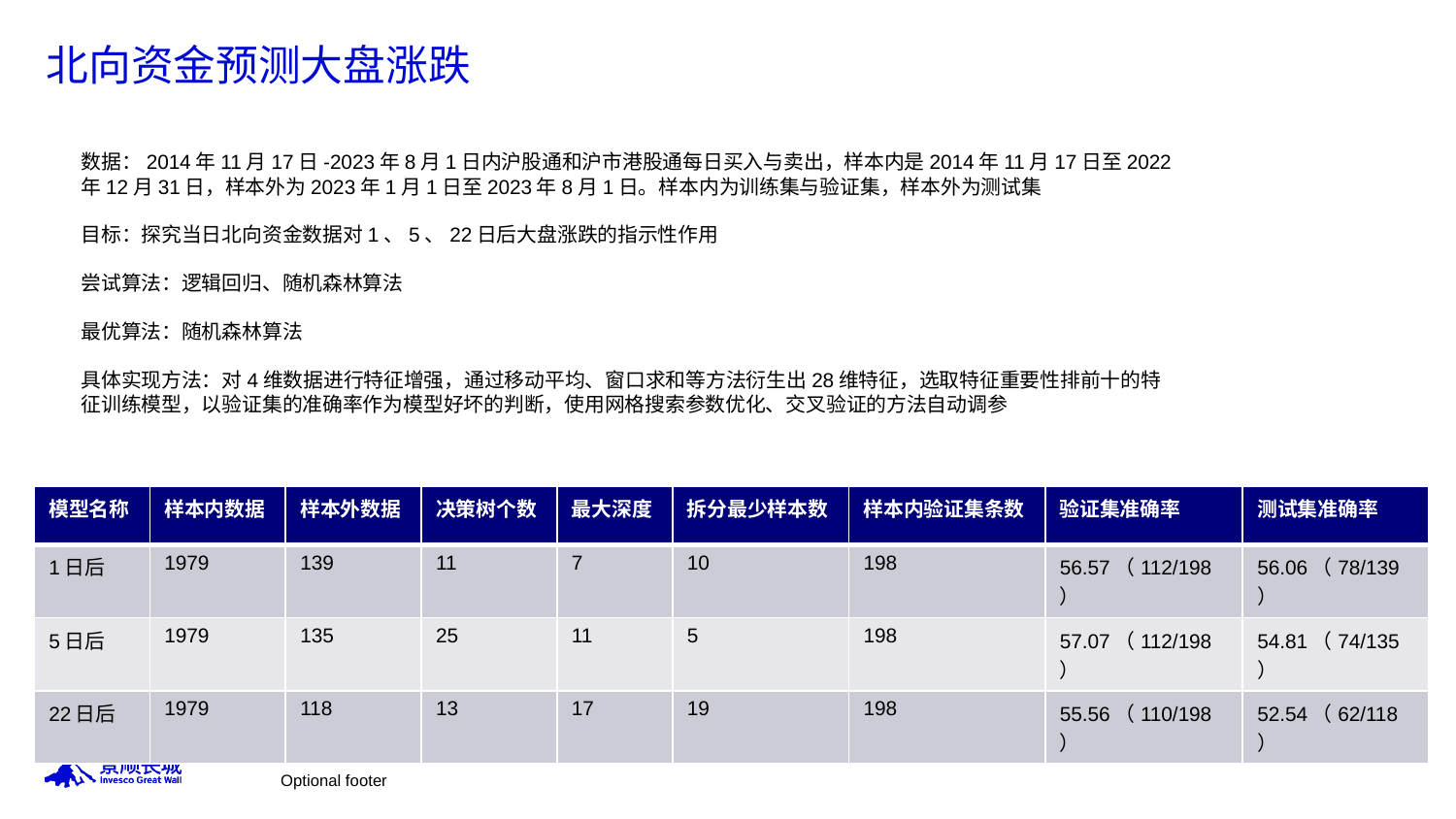

# 北向资金预测大盘涨跌
数据：2014年11月17日-2023年8月1日内沪股通和沪市港股通每日买入与卖出，样本内是2014年11月17日至2022年12月31日，样本外为2023年1月1日至2023年8月1日。样本内为训练集与验证集，样本外为测试集

目标：探究当日北向资金数据对1、5、22日后大盘涨跌的指示性作用

尝试算法：逻辑回归、随机森林算法

最优算法：随机森林算法

具体实现方法：对4维数据进行特征增强，通过移动平均、窗口求和等方法衍生出28维特征，选取特征重要性排前十的特征训练模型，以验证集的准确率作为模型好坏的判断，使用网格搜索参数优化、交叉验证的方法自动调参
| 模型名称 | 样本内数据 | 样本外数据 | 决策树个数 | 最大深度 | 拆分最少样本数 | 样本内验证集条数 | 验证集准确率 | 测试集准确率 |
| --- | --- | --- | --- | --- | --- | --- | --- | --- |
| 1日后 | 1979 | 139 | 11 | 7 | 10 | 198 | 56.57（112/198） | 56.06（78/139） |
| 5日后 | 1979 | 135 | 25 | 11 | 5 | 198 | 57.07（112/198） | 54.81（74/135） |
| 22日后 | 1979 | 118 | 13 | 17 | 19 | 198 | 55.56（110/198） | 52.54（62/118） |
Optional footer
12